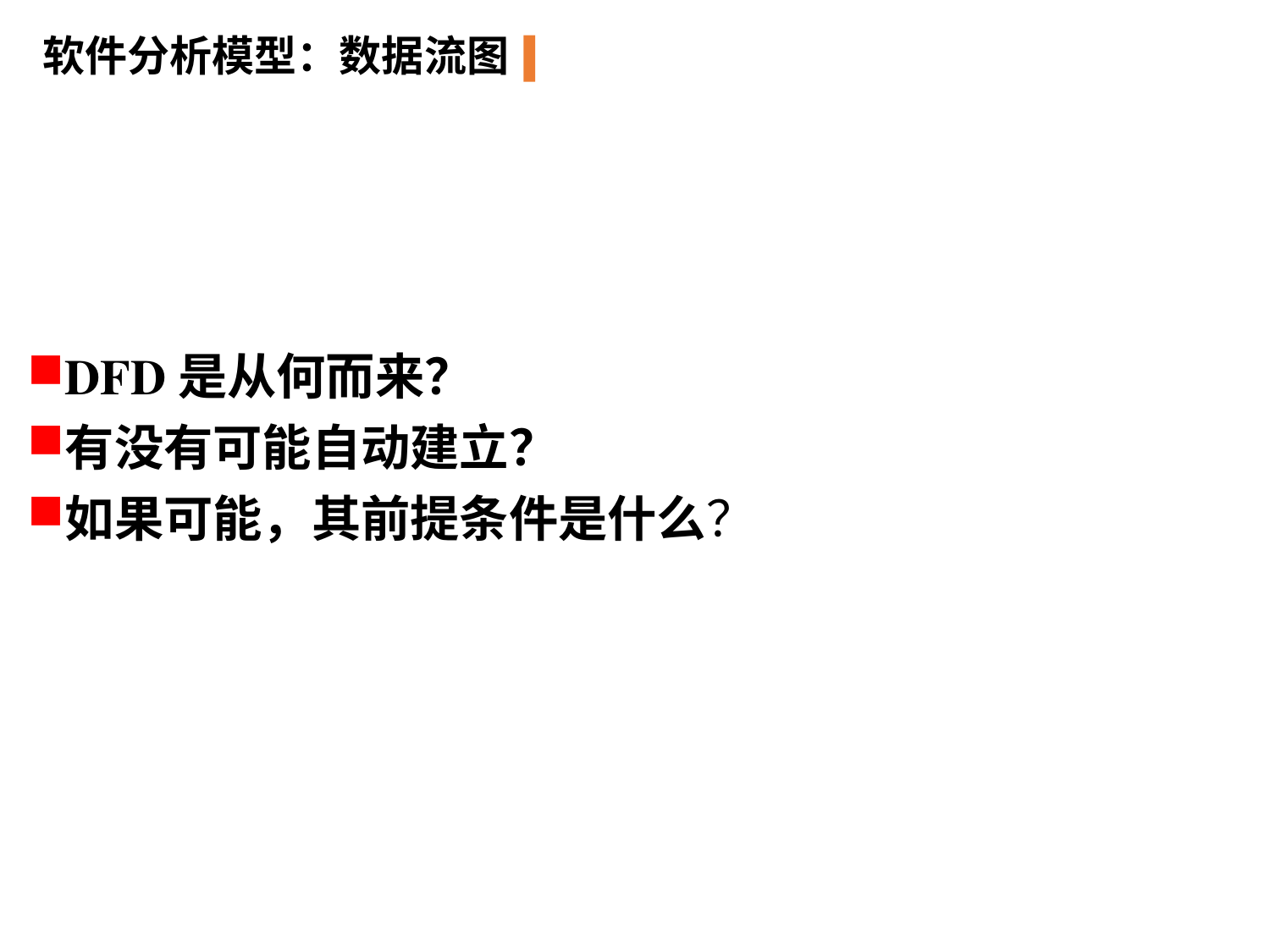

软件分析模型：数据流图

DFD是从何而来？
有没有可能自动建立？
如果可能，其前提条件是什么？